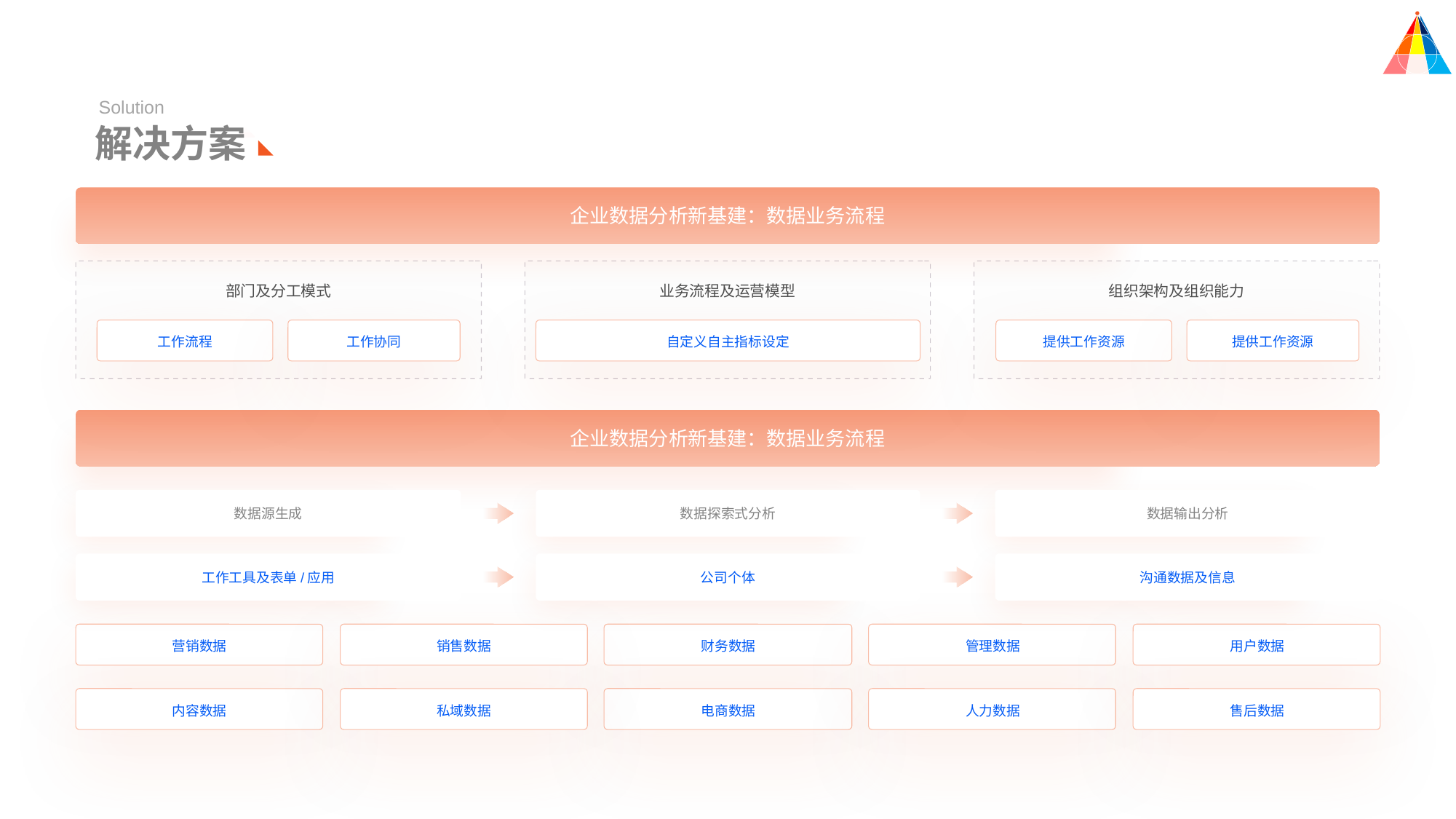

Solution
解决方案

企业数据分析新基建：数据业务流程

部门及分工模式
业务流程及运营模型
组织架构及组织能力

工作流程
工作协同
自定义自主指标设定
提供工作资源
提供工作资源

企业数据分析新基建：数据业务流程

数据源生成
数据探索式分析
数据输出分析

工作工具及表单/应用
公司个体
沟通数据及信息

营销数据
销售数据
财务数据
管理数据
用户数据

内容数据
私域数据
电商数据
人力数据
售后数据